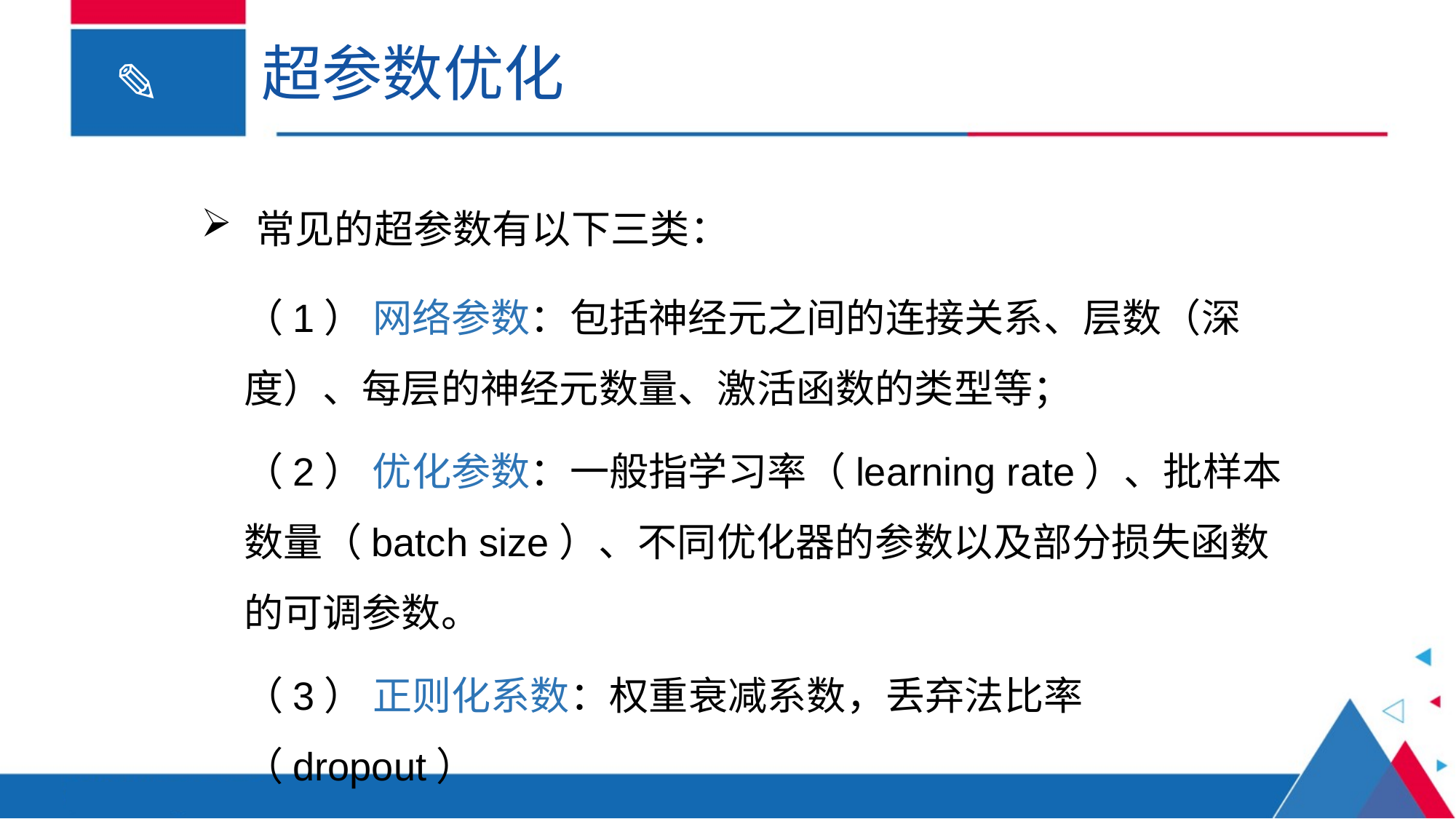

# 超参数优化
常见的超参数有以下三类：
（1） 网络参数：包括神经元之间的连接关系、层数（深度）、每层的神经元数量、激活函数的类型等；
（2） 优化参数：一般指学习率（learning rate）、批样本数量（batch size）、不同优化器的参数以及部分损失函数的可调参数。
（3） 正则化系数：权重衰减系数，丢弃法比率（dropout）